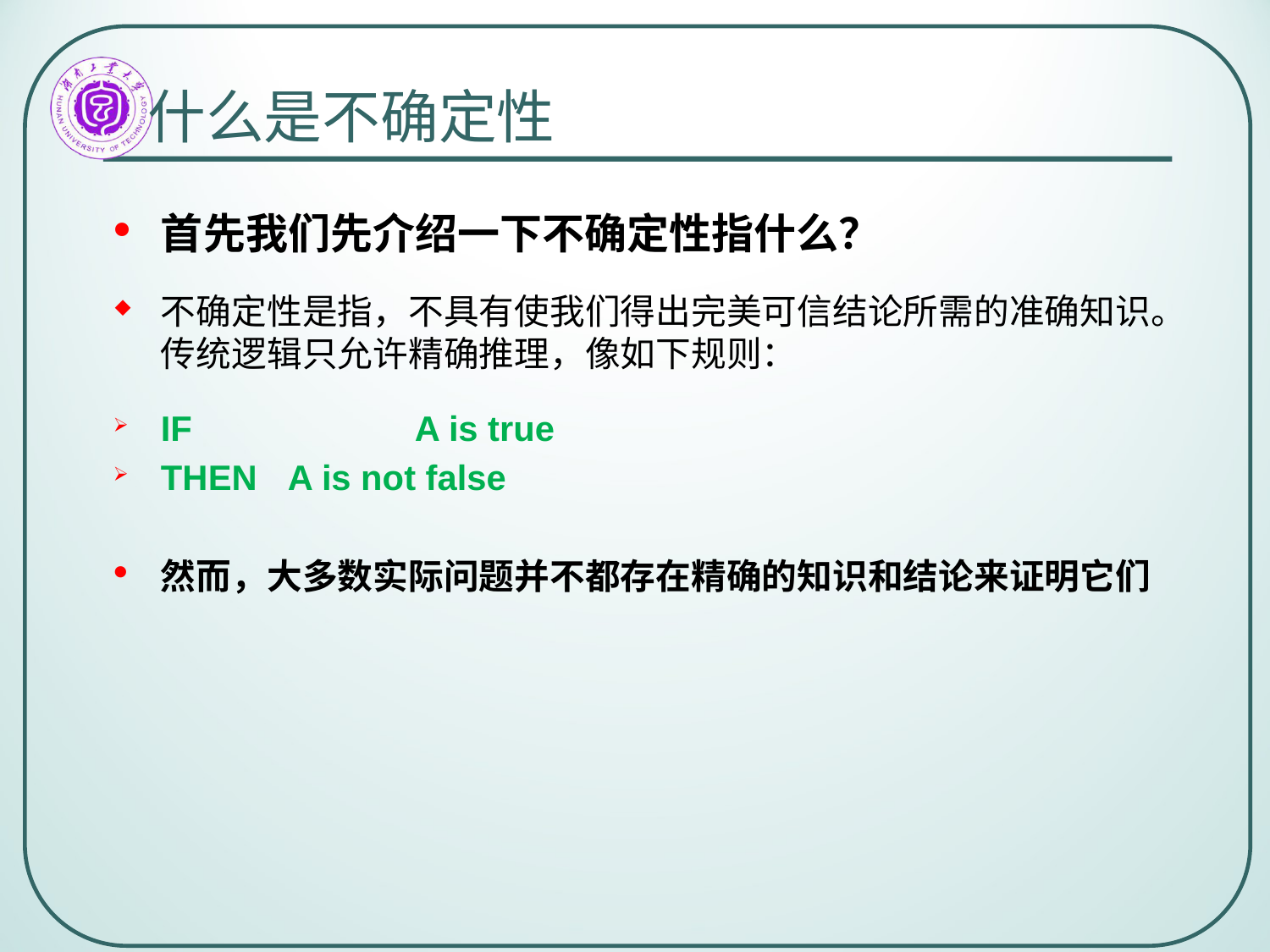

# 什么是不确定性
首先我们先介绍一下不确定性指什么？

不确定性是指，不具有使我们得出完美可信结论所需的准确知识。传统逻辑只允许精确推理，像如下规则：

IF		A is true
THEN	A is not false

然而，大多数实际问题并不都存在精确的知识和结论来证明它们